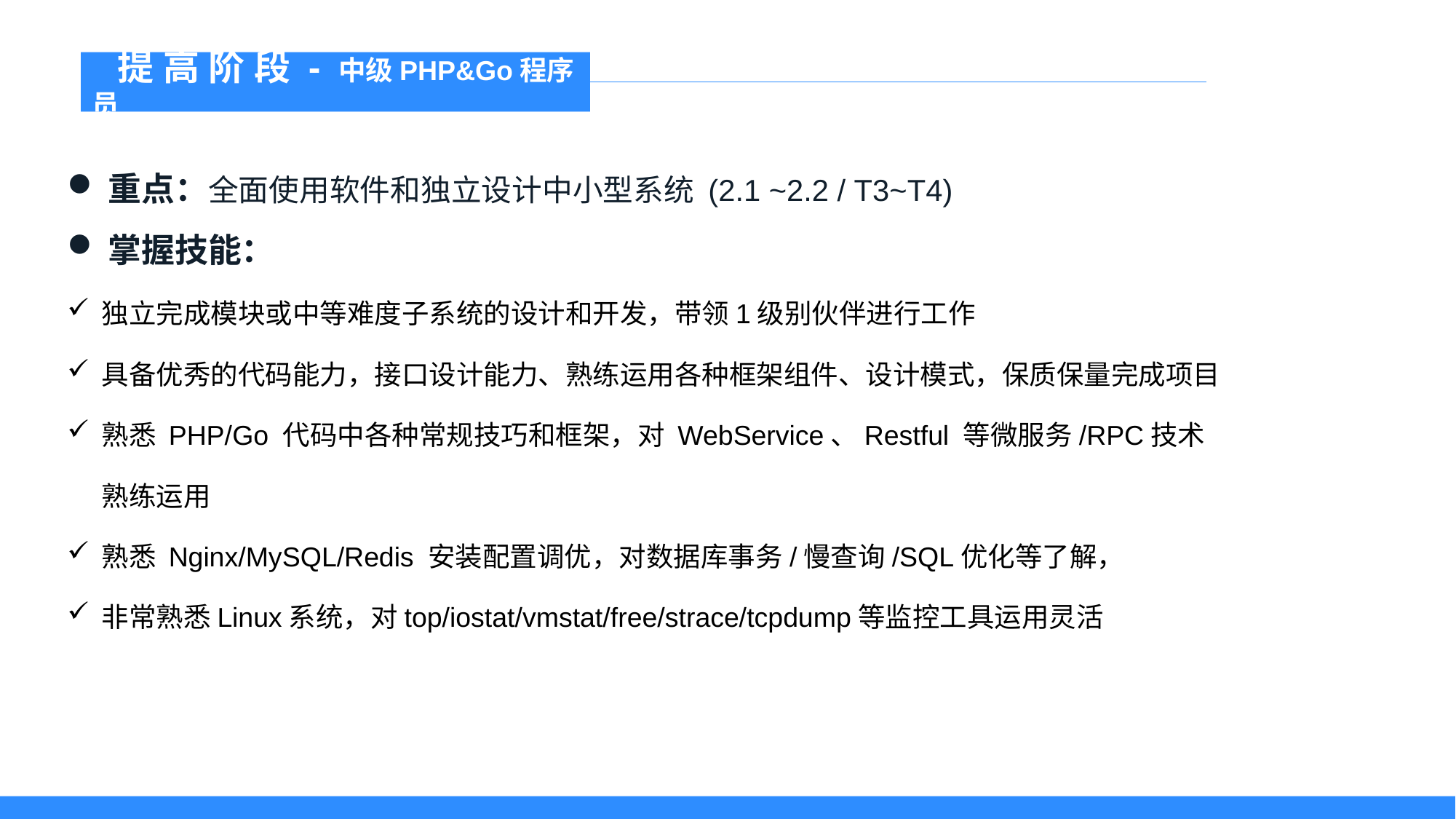

提高阶段-中级PHP&Go程序员
重点：全面使用软件和独立设计中小型系统 (2.1 ~2.2 / T3~T4)
掌握技能：
独立完成模块或中等难度子系统的设计和开发，带领1级别伙伴进行工作
具备优秀的代码能力，接口设计能力、熟练运用各种框架组件、设计模式，保质保量完成项目
熟悉 PHP/Go 代码中各种常规技巧和框架，对 WebService、Restful 等微服务/RPC技术熟练运用
熟悉 Nginx/MySQL/Redis 安装配置调优，对数据库事务/慢查询/SQL优化等了解，
非常熟悉Linux系统，对top/iostat/vmstat/free/strace/tcpdump等监控工具运用灵活